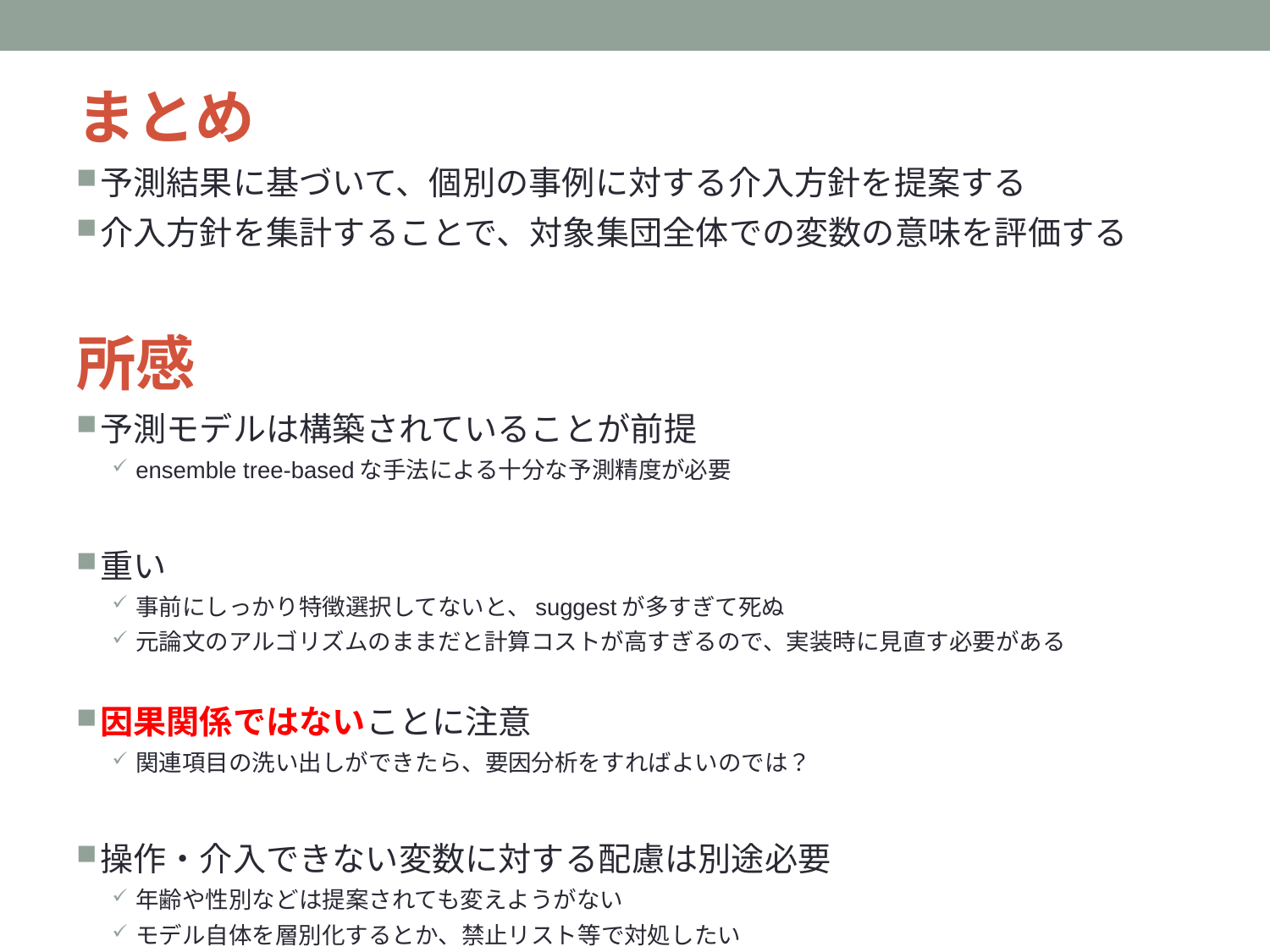

まとめ
予測結果に基づいて、個別の事例に対する介入方針を提案する
介入方針を集計することで、対象集団全体での変数の意味を評価する

所感
予測モデルは構築されていることが前提
ensemble tree-basedな手法による十分な予測精度が必要

重い
事前にしっかり特徴選択してないと、suggestが多すぎて死ぬ
元論文のアルゴリズムのままだと計算コストが高すぎるので、実装時に見直す必要がある

因果関係ではないことに注意
関連項目の洗い出しができたら、要因分析をすればよいのでは？

操作・介入できない変数に対する配慮は別途必要
年齢や性別などは提案されても変えようがない
モデル自体を層別化するとか、禁止リスト等で対処したい